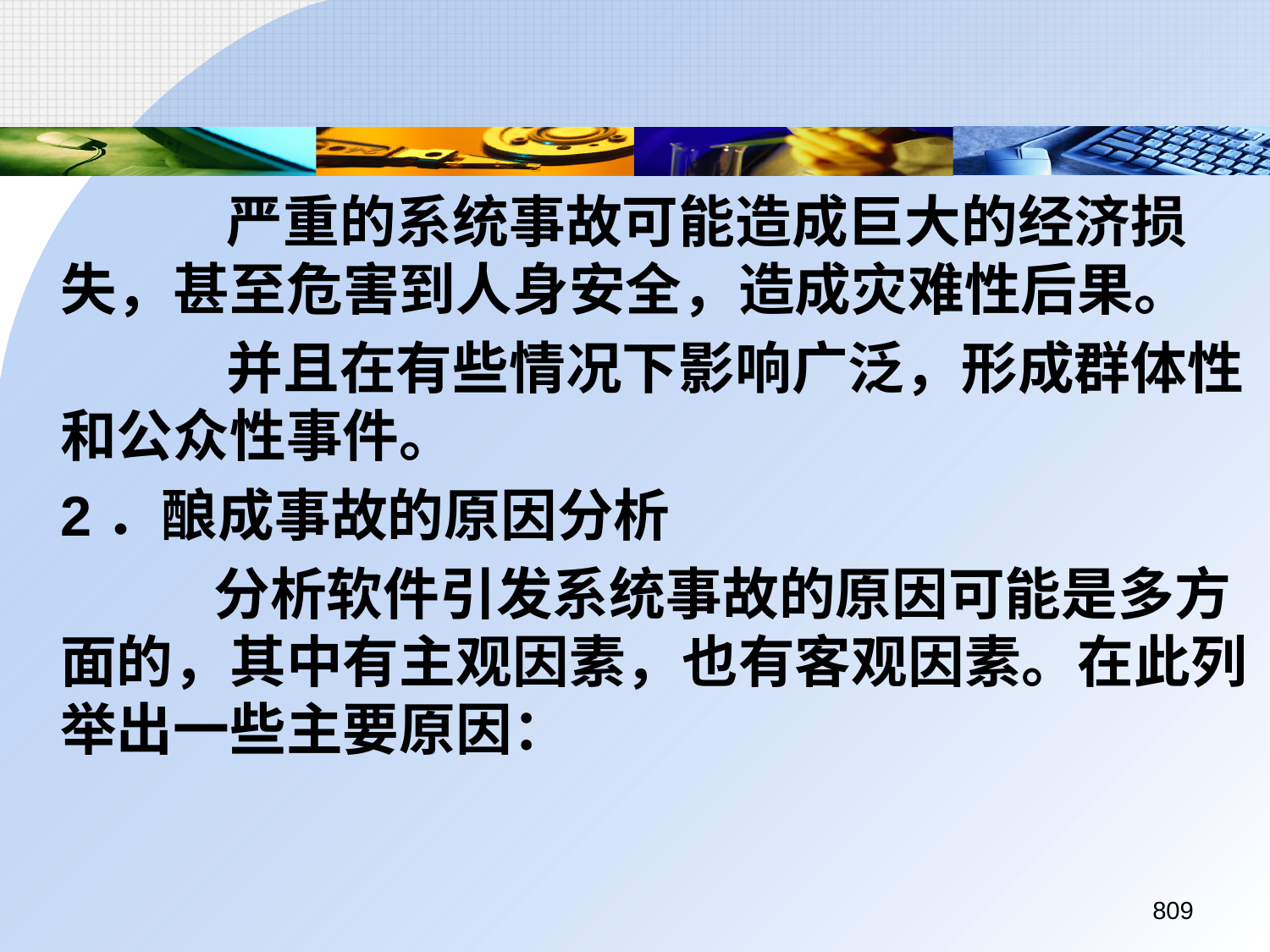

严重的系统事故可能造成巨大的经济损失，甚至危害到人身安全，造成灾难性后果。
		  并且在有些情况下影响广泛，形成群体性和公众性事件。
	2．酿成事故的原因分析
	  	 分析软件引发系统事故的原因可能是多方面的，其中有主观因素，也有客观因素。在此列举出一些主要原因：
809